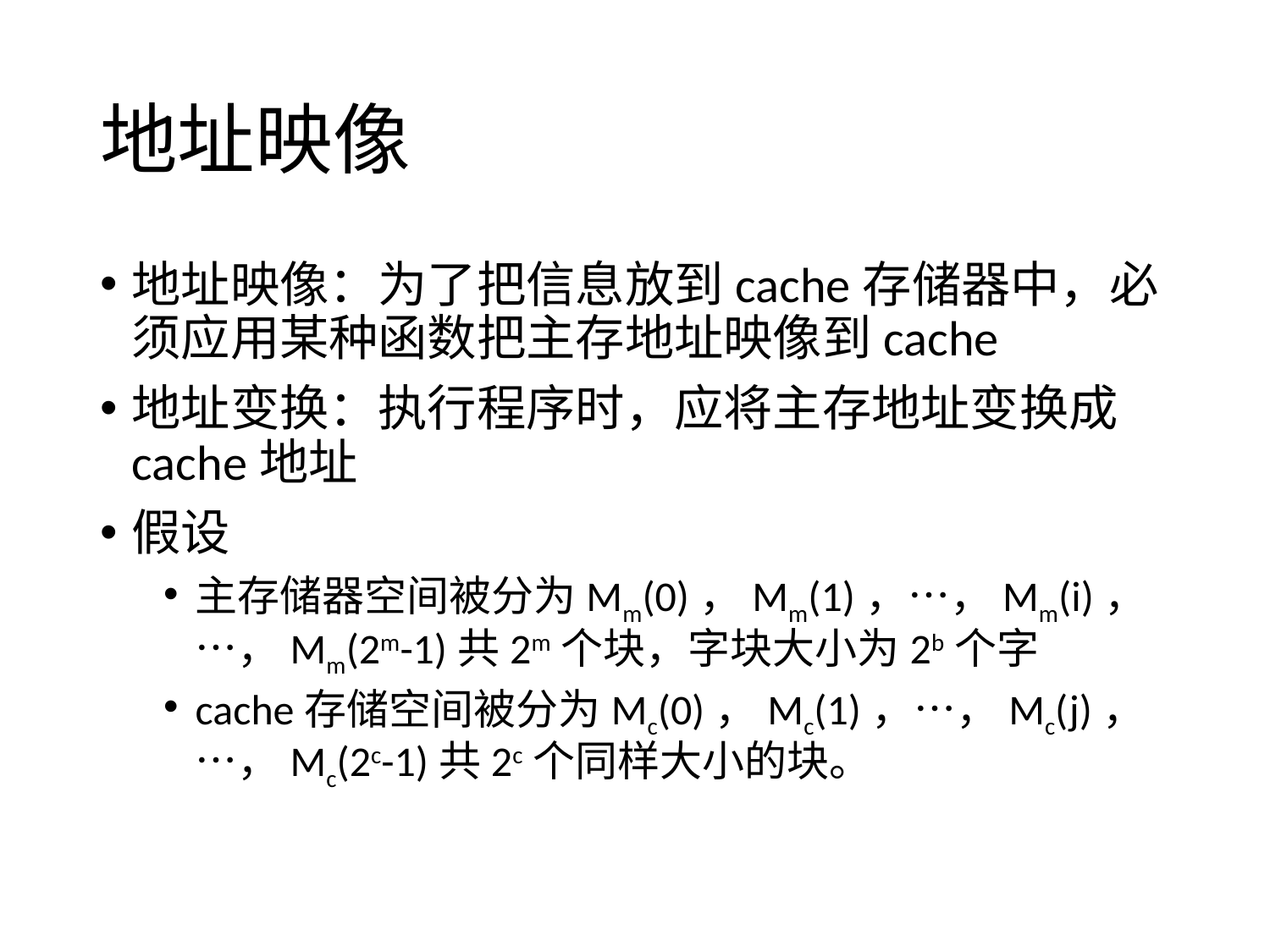

# 地址映像
地址映像：为了把信息放到cache存储器中，必须应用某种函数把主存地址映像到cache
地址变换：执行程序时，应将主存地址变换成cache地址
假设
主存储器空间被分为Mm(0)，Mm(1)，…，Mm(i)，…，Mm(2m-1)共2m个块，字块大小为2b个字
cache存储空间被分为Mc(0)，Mc(1)，…，Mc(j)，…，Mc(2c-1)共2c个同样大小的块。